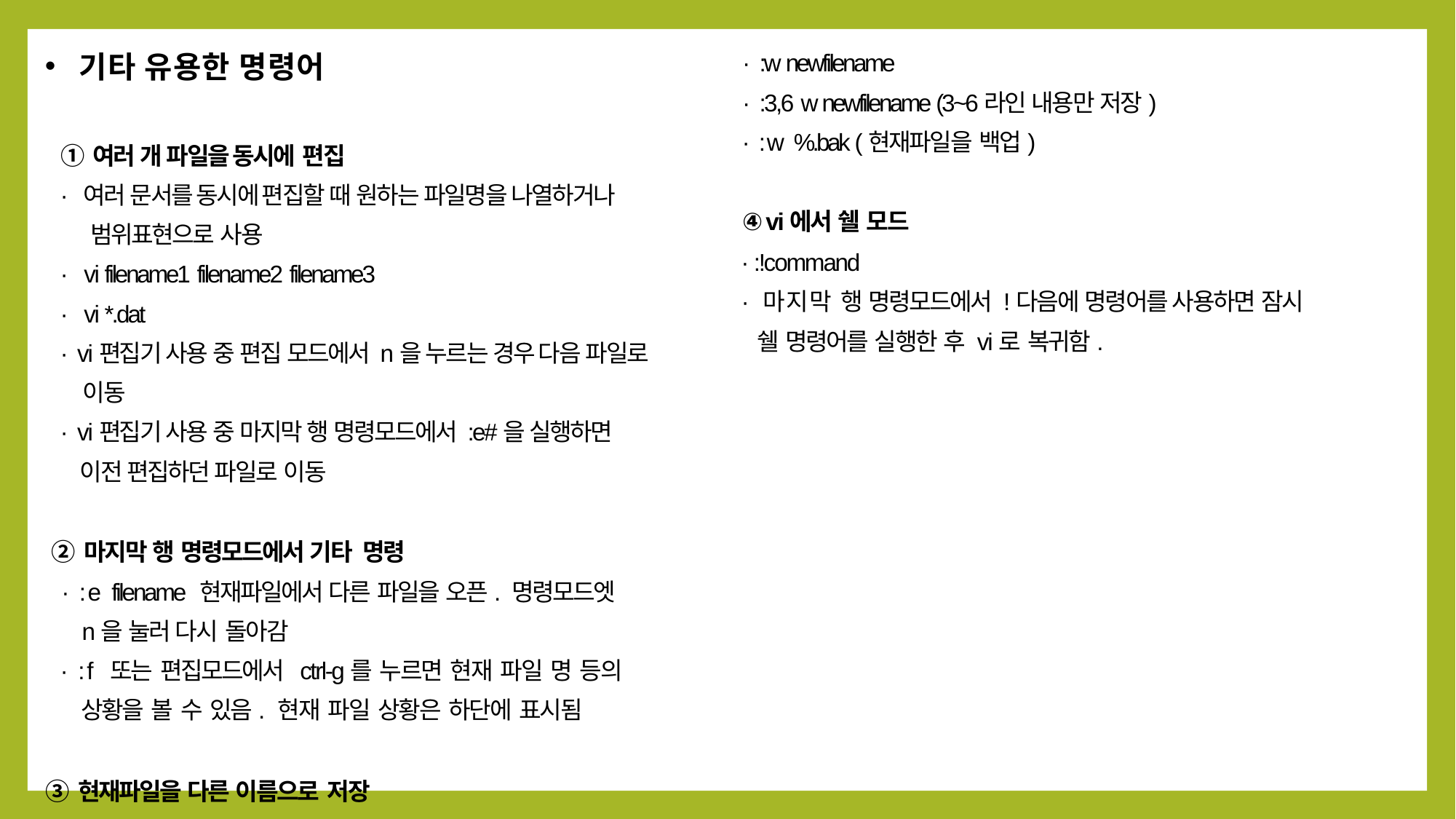

기타 유용한 명령어

① 여러 개 파일을 동시에 편집
∙여러 문서를 동시에 편집할 때 원하는 파일명을 나열하거나
      범위표현으로 사용
∙ vi filename1  filename2  filename3
∙ vi *.dat
∙vi편집기 사용 중 편집 모드에서 n을 누르는 경우 다음 파일로
    이동
∙vi편집기 사용 중 마지막 행 명령모드에서 :e#을 실행하면
   이전 편집하던 파일로 이동

  ② 마지막 행 명령모드에서 기타 명령
  ∙ :e filename 현재파일에서 다른 파일을 오픈. 명령모드엣
       n을 눌러 다시 돌아감
∙ :f 또는 편집모드에서  ctrl-g를 누르면 현재 파일 명 등의
  상황을 볼 수 있음. 현재 파일 상황은 하단에 표시됨

③ 현재파일을 다른 이름으로 저장
 ∙:w newfilename
 ∙:3,6 w newfilename (3~6라인 내용만 저장)
  ∙ :w %.bak (현재파일을 백업)

④ vi에서 쉘 모드
   ∙ :!command
  ∙ 마지막 행 명령모드에서 !다음에 명령어를 사용하면 잠시
    쉘 명령어를 실행한 후 vi로 복귀함.